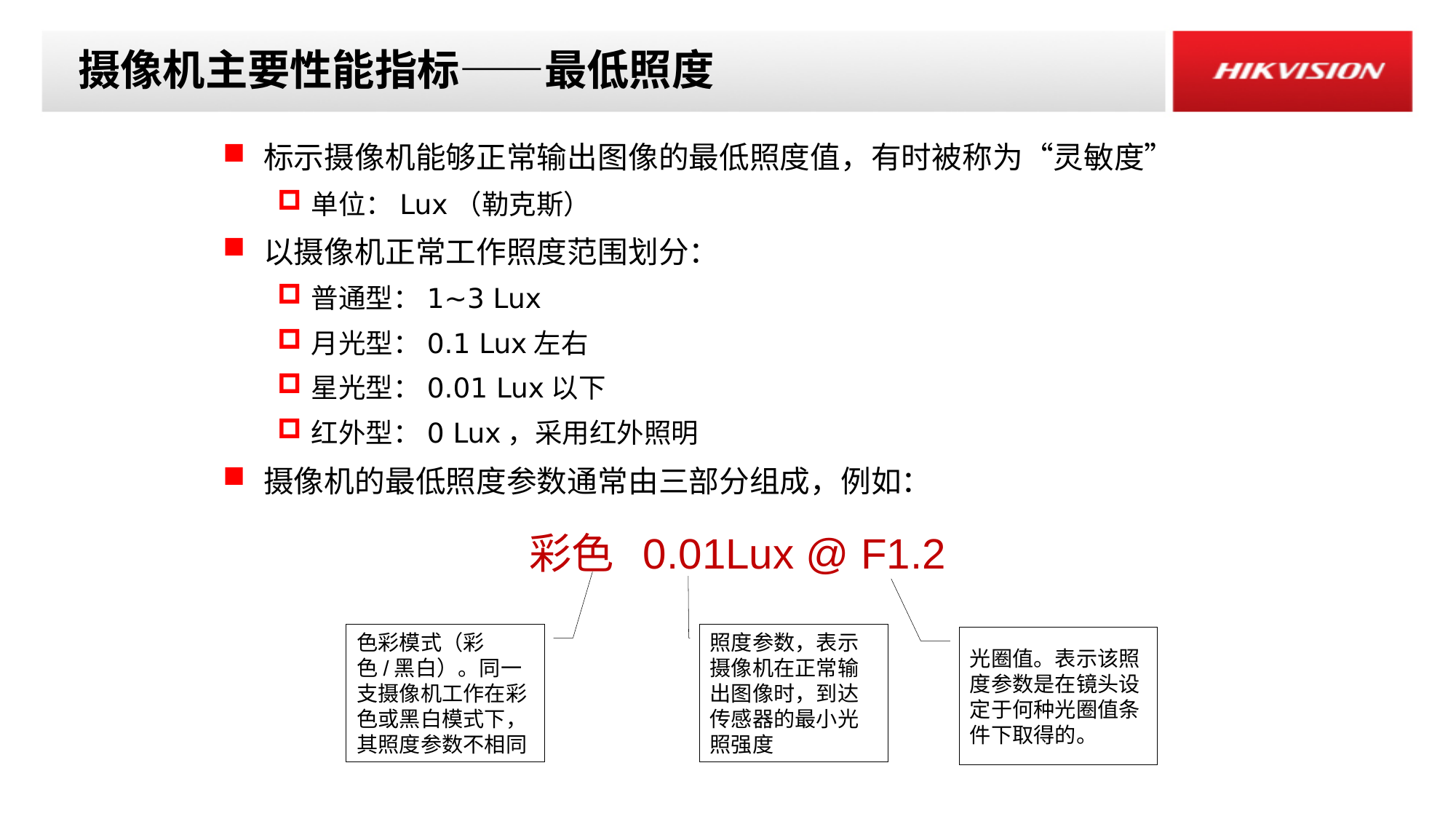

摄像机主要性能指标——最低照度
标示摄像机能够正常输出图像的最低照度值，有时被称为“灵敏度”
单位：Lux（勒克斯）
以摄像机正常工作照度范围划分：
普通型：1~3 Lux
月光型：0.1 Lux左右
星光型：0.01 Lux以下
红外型：0 Lux，采用红外照明
摄像机的最低照度参数通常由三部分组成，例如：

彩色  0.01Lux @ F1.2
色彩模式（彩色/黑白）。同一支摄像机工作在彩色或黑白模式下，其照度参数不相同
照度参数，表示摄像机在正常输出图像时，到达传感器的最小光照强度
光圈值。表示该照度参数是在镜头设定于何种光圈值条件下取得的。